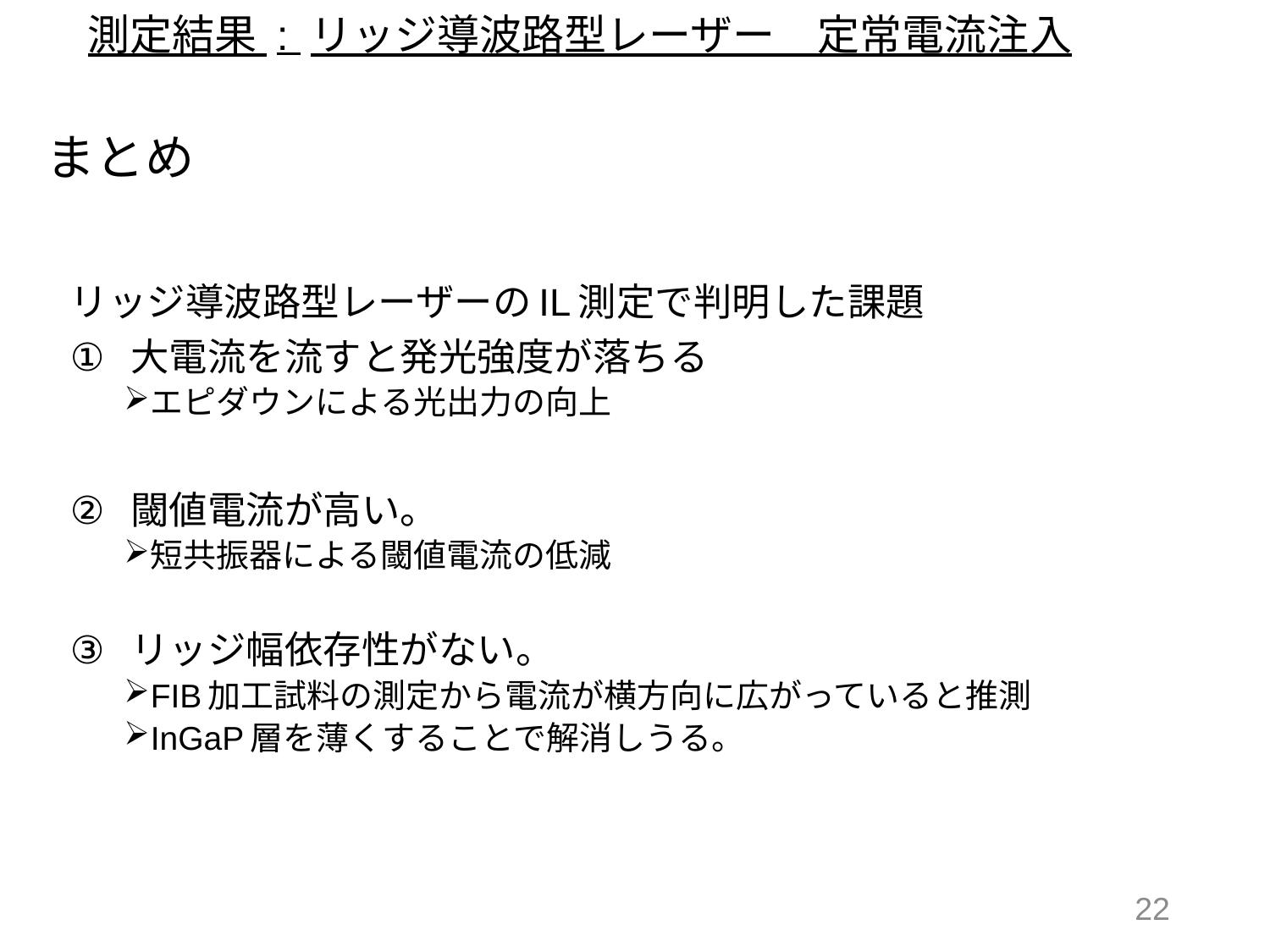

測定結果 : リッジ導波路型レーザー　定常電流注入
まとめ

リッジ導波路型レーザーのIL測定で判明した課題
大電流を流すと発光強度が落ちる
エピダウンによる光出力の向上

閾値電流が高い。
短共振器による閾値電流の低減

リッジ幅依存性がない。
FIB加工試料の測定から電流が横方向に広がっていると推測
InGaP層を薄くすることで解消しうる。

22